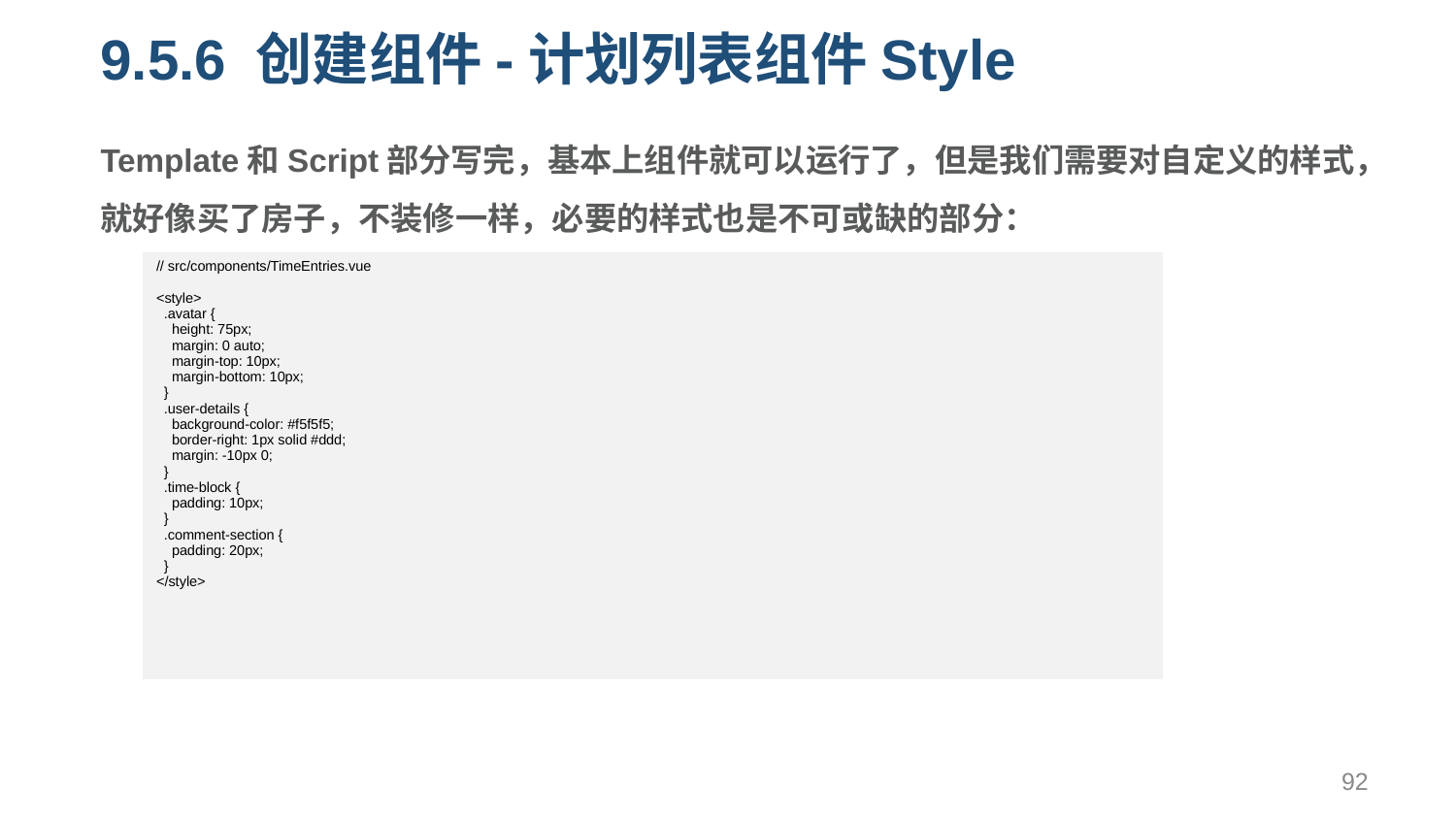

# 9.5.6 创建组件-计划列表组件Style
Template和Script部分写完，基本上组件就可以运行了，但是我们需要对自定义的样式，就好像买了房子，不装修一样，必要的样式也是不可或缺的部分：
| // src/components/TimeEntries.vue <style> .avatar { height: 75px; margin: 0 auto; margin-top: 10px; margin-bottom: 10px; } .user-details { background-color: #f5f5f5; border-right: 1px solid #ddd; margin: -10px 0; } .time-block { padding: 10px; } .comment-section { padding: 20px; } </style> |
| --- |
92